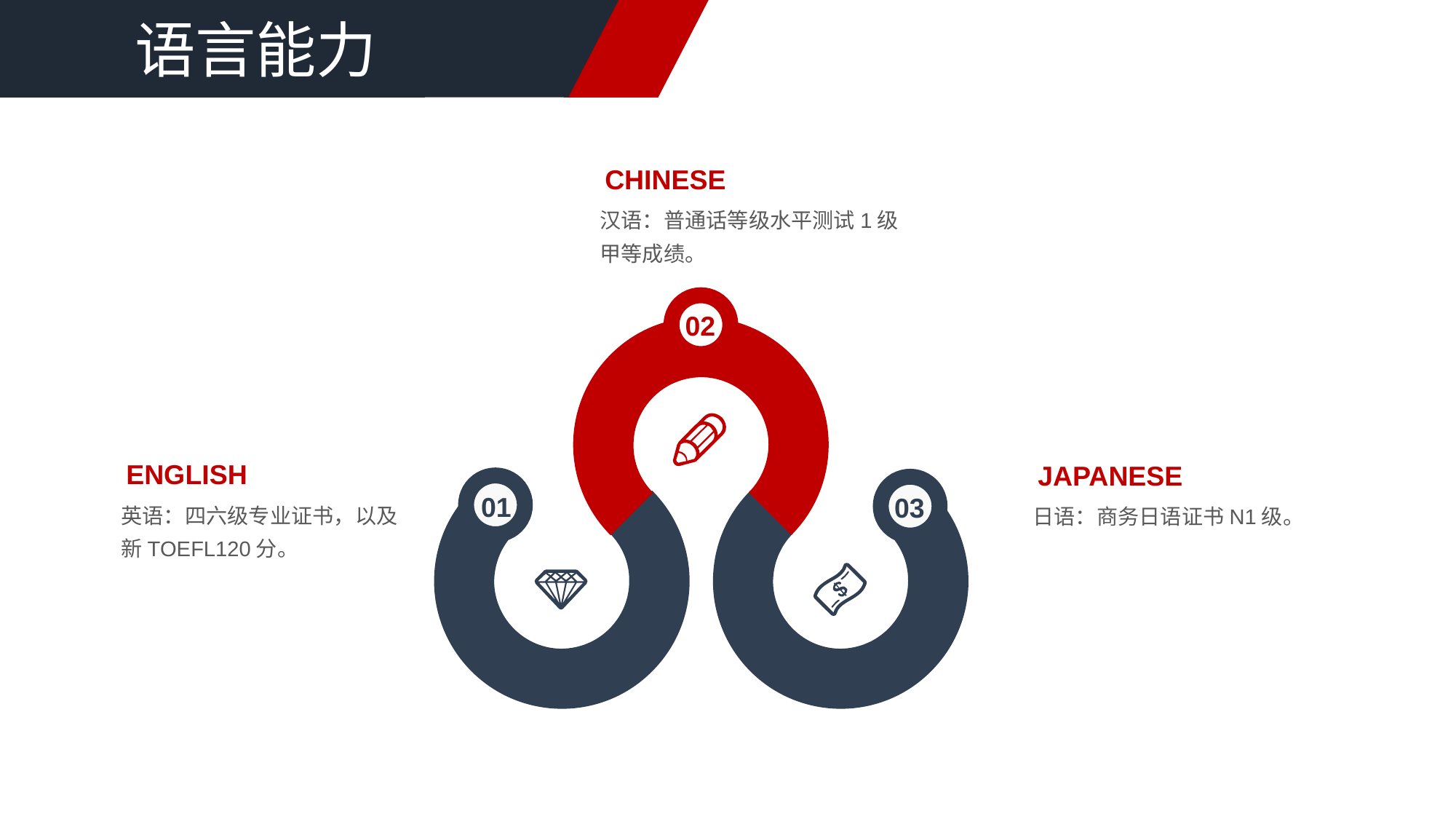

语言能力
CHINESE
汉语：普通话等级水平测试1级甲等成绩。

02

ENGLISH
JAPANESE

01

03
英语：四六级专业证书，以及新TOEFL120分。
日语：商务日语证书N1级。